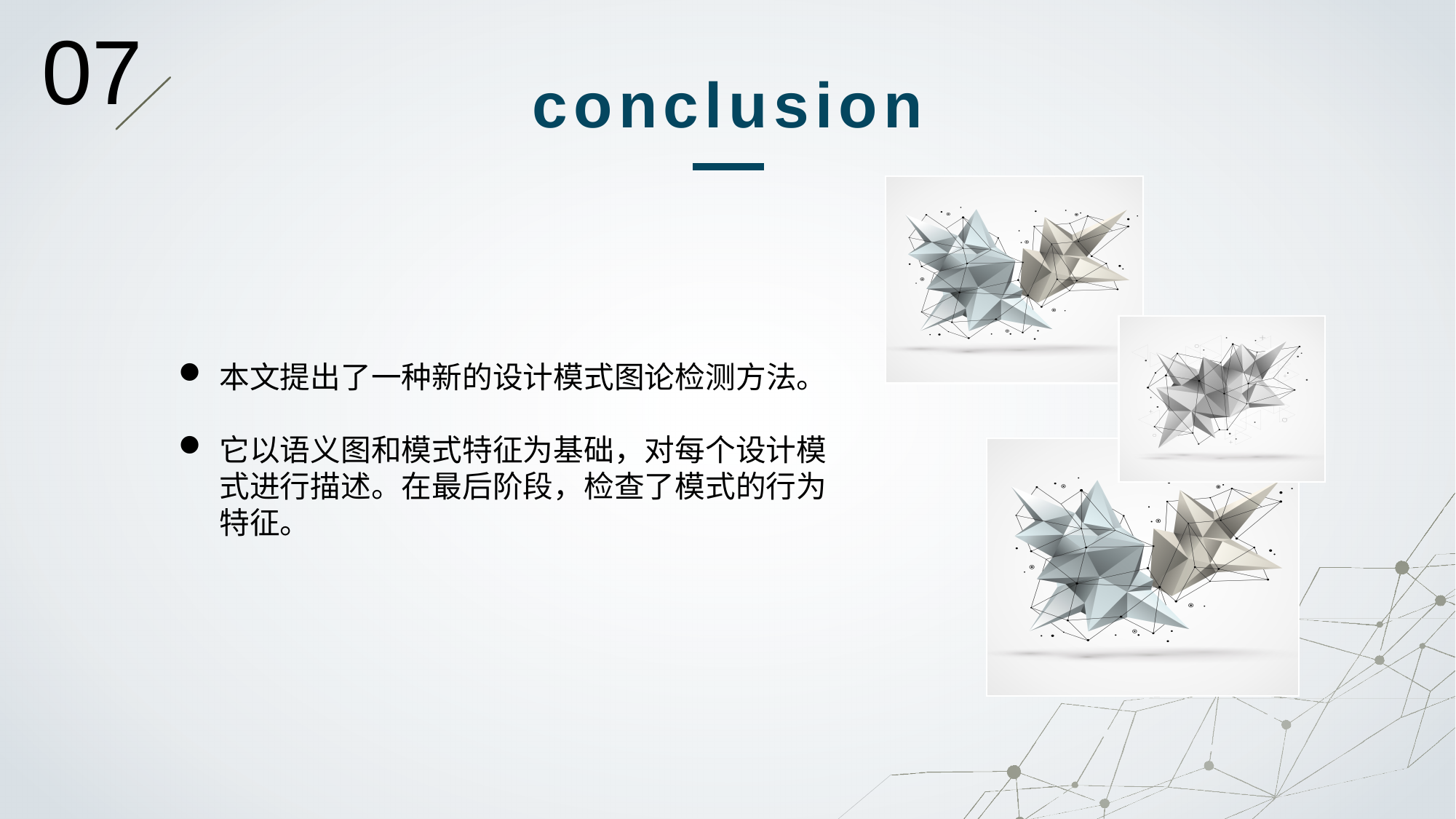

07
conclusion

本文提出了一种新的设计模式图论检测方法。

它以语义图和模式特征为基础，对每个设计模式进行描述。在最后阶段，检查了模式的行为特征。